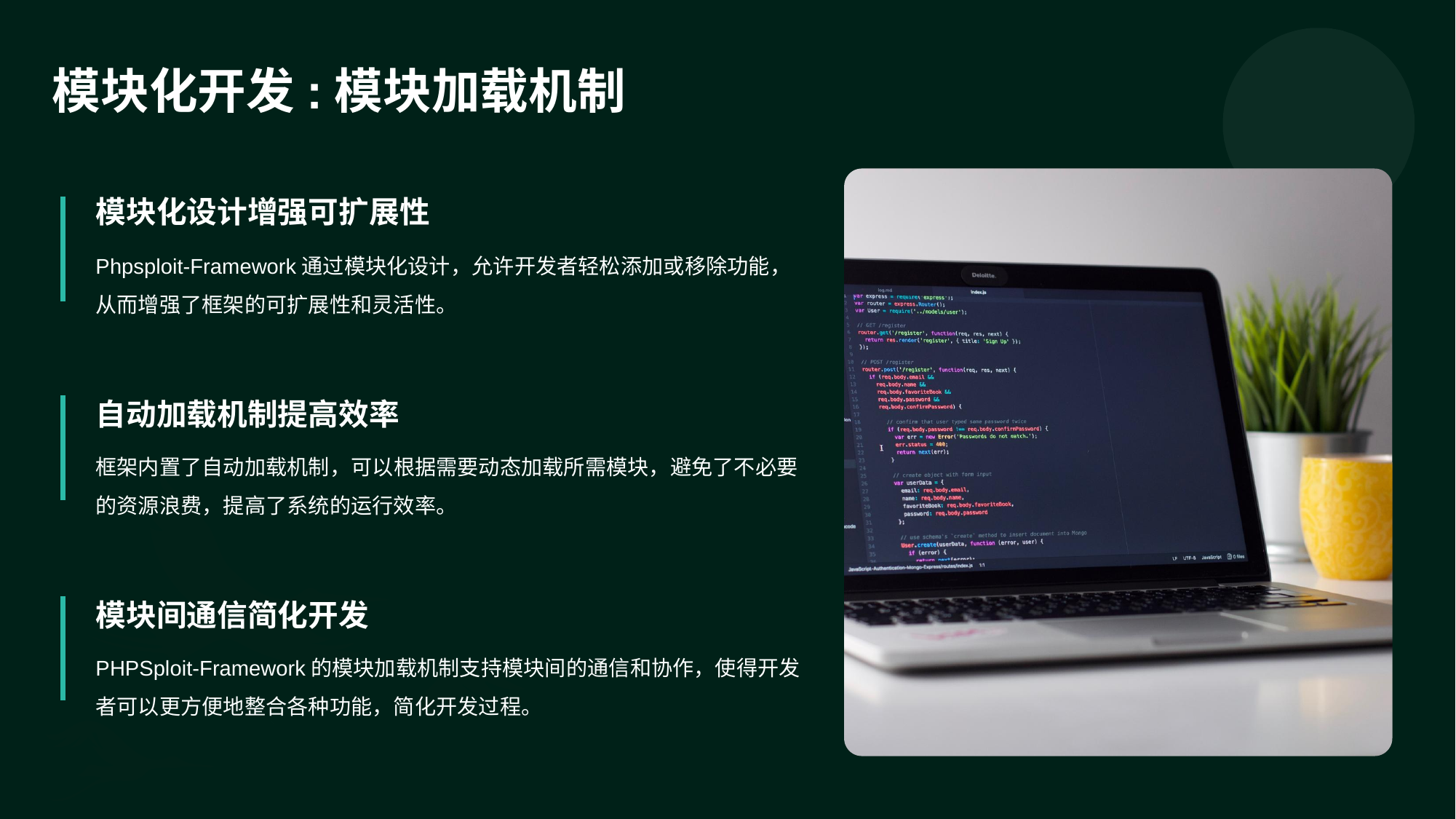

模块化开发:模块加载机制

模块化设计增强可扩展性
Phpsploit-Framework通过模块化设计，允许开发者轻松添加或移除功能，从而增强了框架的可扩展性和灵活性。
自动加载机制提高效率
框架内置了自动加载机制，可以根据需要动态加载所需模块，避免了不必要的资源浪费，提高了系统的运行效率。

模块间通信简化开发
PHPSploit-Framework的模块加载机制支持模块间的通信和协作，使得开发者可以更方便地整合各种功能，简化开发过程。